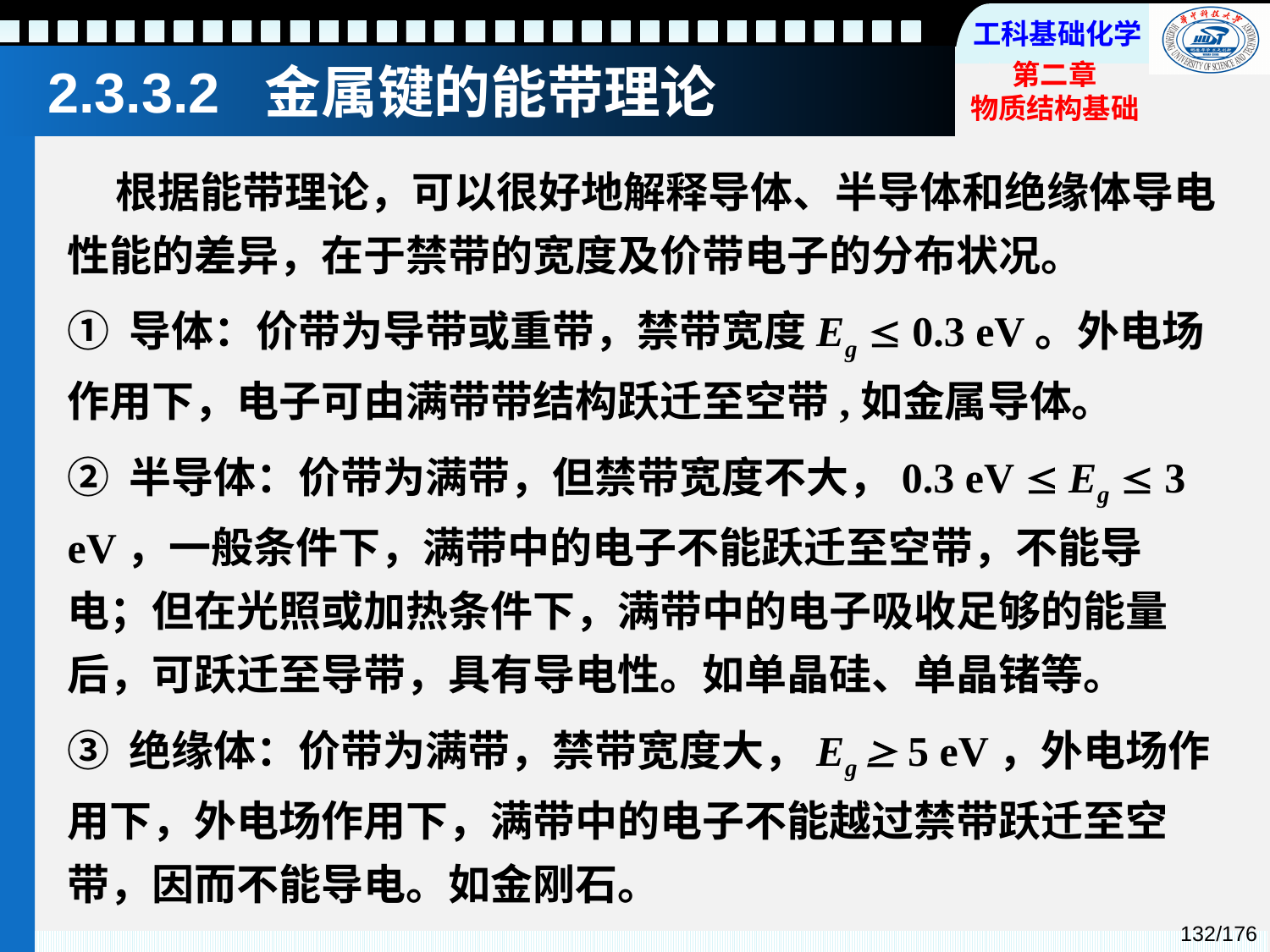

# 2.3.3.2  金属键的能带理论
    根据能带理论，可以很好地解释导体、半导体和绝缘体导电性能的差异，在于禁带的宽度及价带电子的分布状况。
① 导体：价带为导带或重带，禁带宽度Eg ≤ 0.3 eV。外电场作用下，电子可由满带带结构跃迁至空带,如金属导体。
② 半导体：价带为满带，但禁带宽度不大，0.3 eV ≤ Eg ≤ 3 eV，一般条件下，满带中的电子不能跃迁至空带，不能导电；但在光照或加热条件下，满带中的电子吸收足够的能量后，可跃迁至导带，具有导电性。如单晶硅、单晶锗等。
③ 绝缘体：价带为满带，禁带宽度大，Eg ≥ 5 eV，外电场作用下，外电场作用下，满带中的电子不能越过禁带跃迁至空带，因而不能导电。如金刚石。